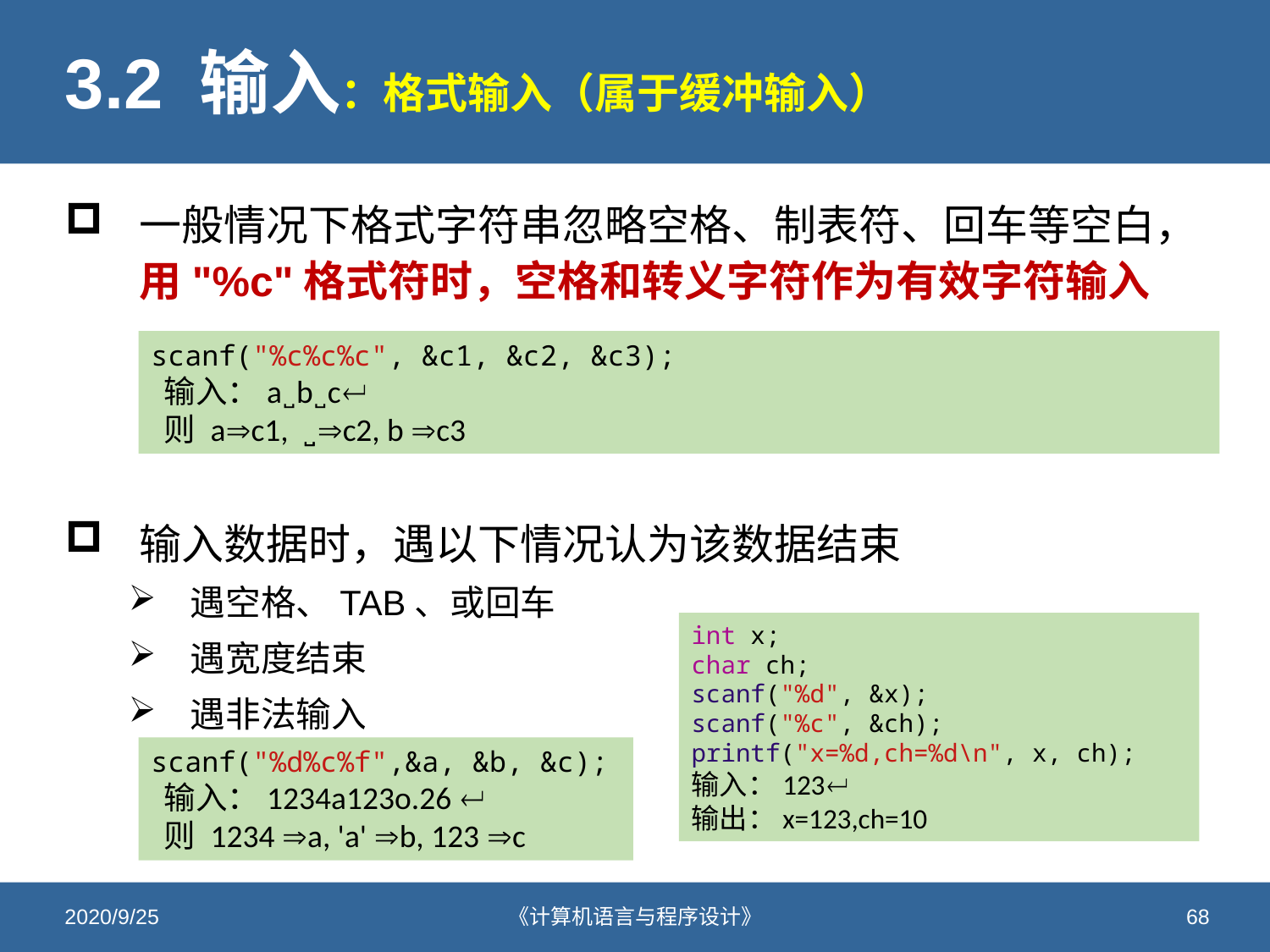

# 3.2 输入：格式输入（属于缓冲输入）
一般情况下格式字符串忽略空格、制表符、回车等空白，用"%c"格式符时，空格和转义字符作为有效字符输入

输入数据时，遇以下情况认为该数据结束
遇空格、TAB、或回车
遇宽度结束
遇非法输入

scanf("%c%c%c", &c1, &c2, &c3);
输入：a ̺ b ̺ c↵
则 a⇒c1,   ̺̺ ⇒c2, b ⇒c3

int x;
char ch;
scanf("%d", &x);
scanf("%c", &ch);
printf("x=%d,ch=%d\n", x, ch);
输入：123↵
输出：x=123,ch=10
scanf("%d%c%f",&a, &b, &c);
输入：1234a123o.26 ↵
则 1234 ⇒a, 'a' ⇒b, 123 ⇒c
2020/9/25
《计算机语言与程序设计》
68